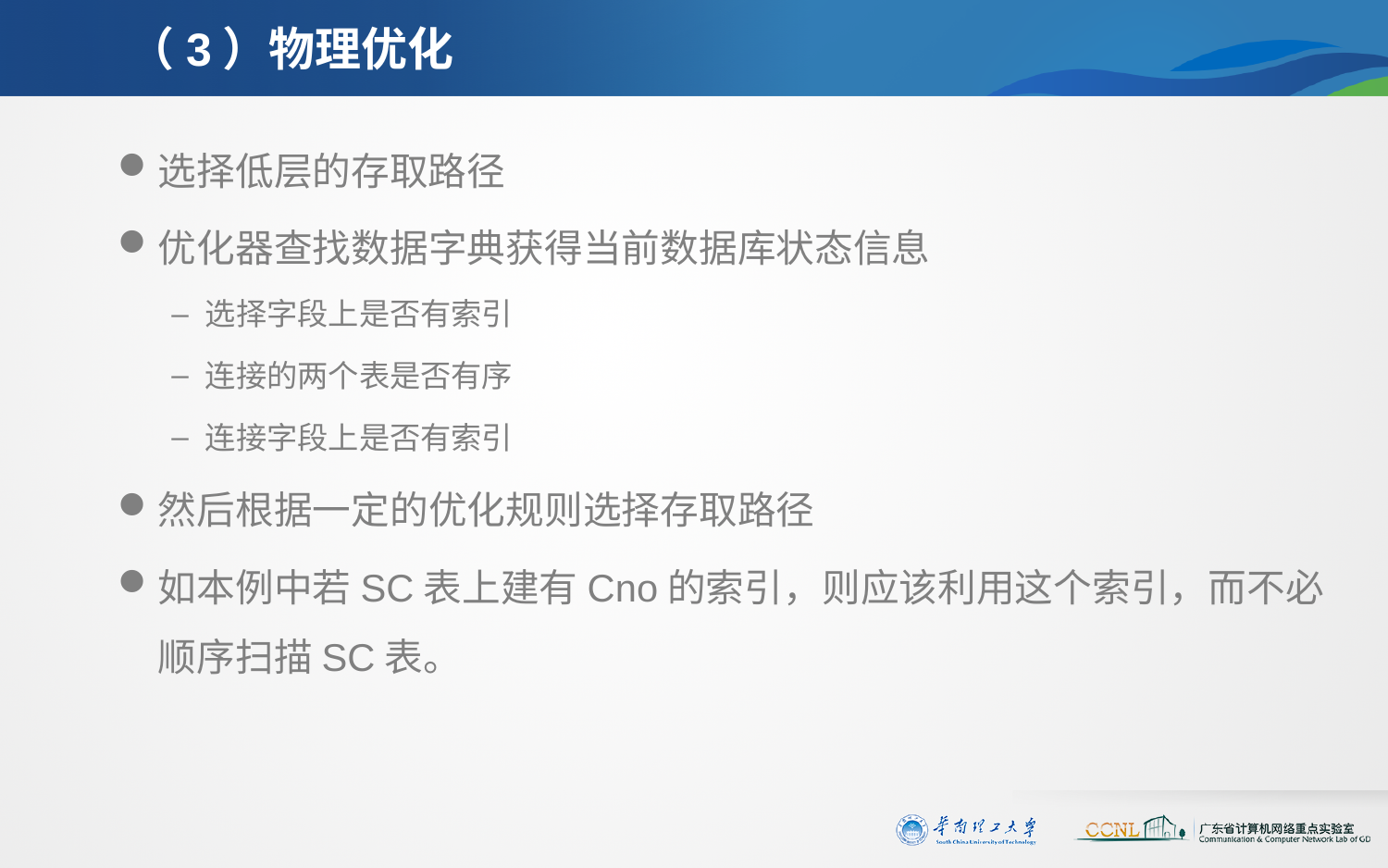

# （3）物理优化
选择低层的存取路径
优化器查找数据字典获得当前数据库状态信息
选择字段上是否有索引
连接的两个表是否有序
连接字段上是否有索引
然后根据一定的优化规则选择存取路径
如本例中若SC表上建有Cno的索引，则应该利用这个索引，而不必顺序扫描SC表。